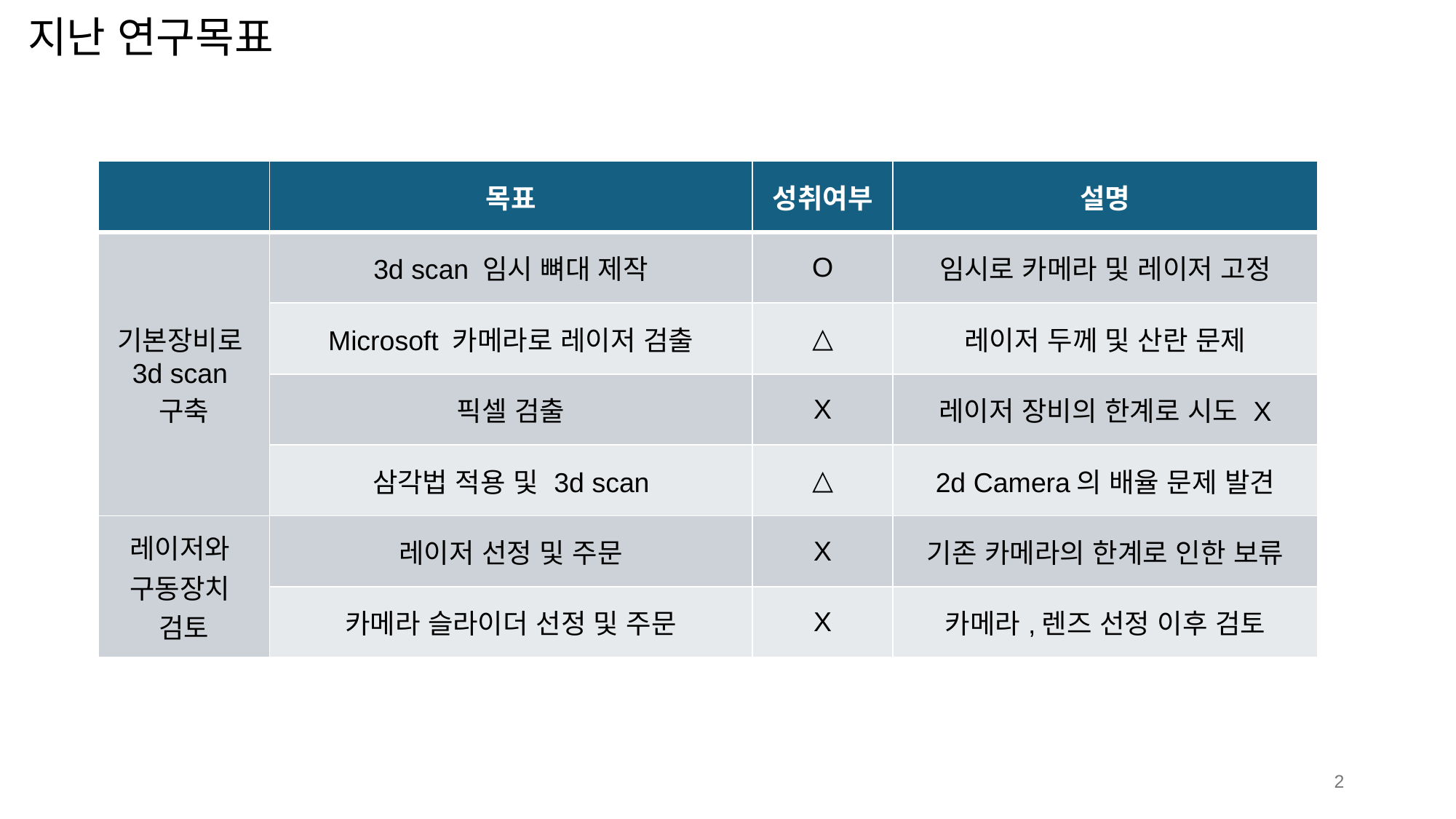

# 지난 연구목표
|  | 목표 | 성취여부 | 설명 |
| --- | --- | --- | --- |
| 기본장비로 3d scan 구축 | 3d scan 임시 뼈대 제작 | O | 임시로 카메라 및 레이저 고정 |
|  | Microsoft 카메라로 레이저 검출 | △ | 레이저 두께 및 산란 문제 |
|  | 픽셀 검출 | X | 레이저 장비의 한계로 시도 X |
|  | 삼각법 적용 및 3d scan | △ | 2d Camera의 배율 문제 발견 |
| 레이저와 구동장치 검토 | 레이저 선정 및 주문 | X | 기존 카메라의 한계로 인한 보류 |
|  | 카메라 슬라이더 선정 및 주문 | X | 카메라,렌즈 선정 이후 검토 |
2